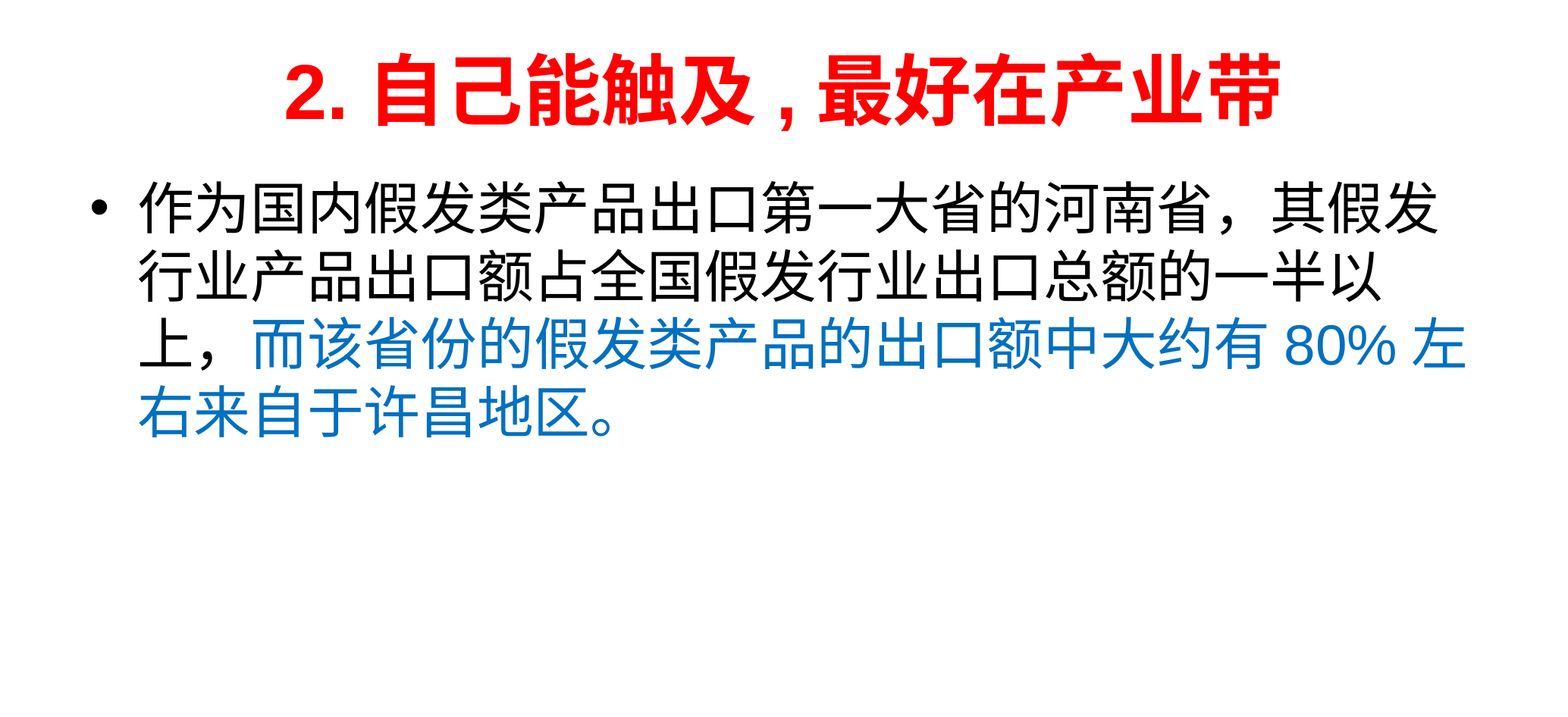

# 2.自己能触及,最好在产业带
作为国内假发类产品出口第一大省的河南省，其假发行业产品出口额占全国假发行业出口总额的一半以上，而该省份的假发类产品的出口额中大约有80%左右来自于许昌地区。